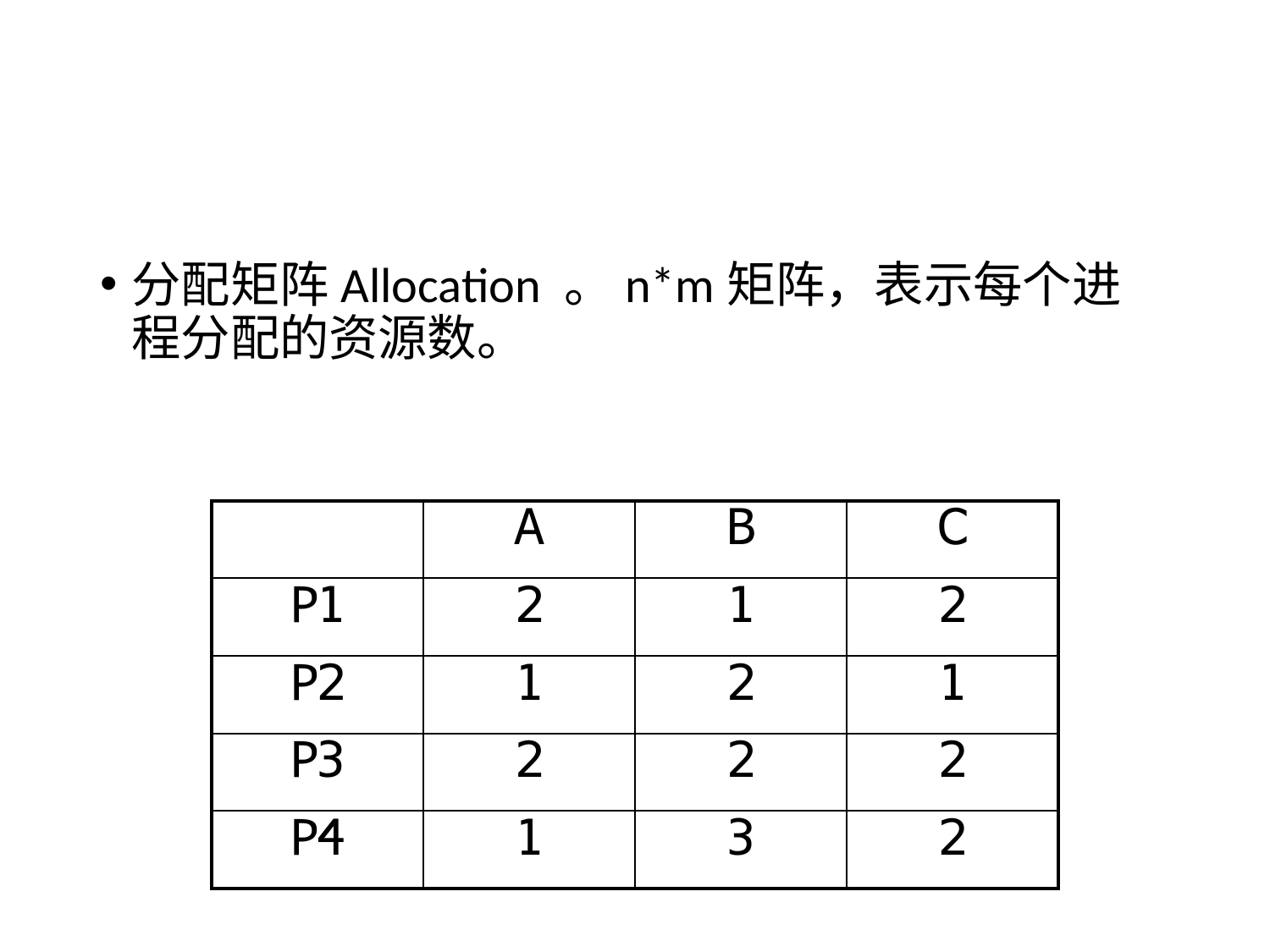

#
分配矩阵Allocation 。n*m矩阵，表示每个进程分配的资源数。
|  | A | B | C |
| --- | --- | --- | --- |
| P1 | 2 | 1 | 2 |
| P2 | 1 | 2 | 1 |
| P3 | 2 | 2 | 2 |
| P4 | 1 | 3 | 2 |